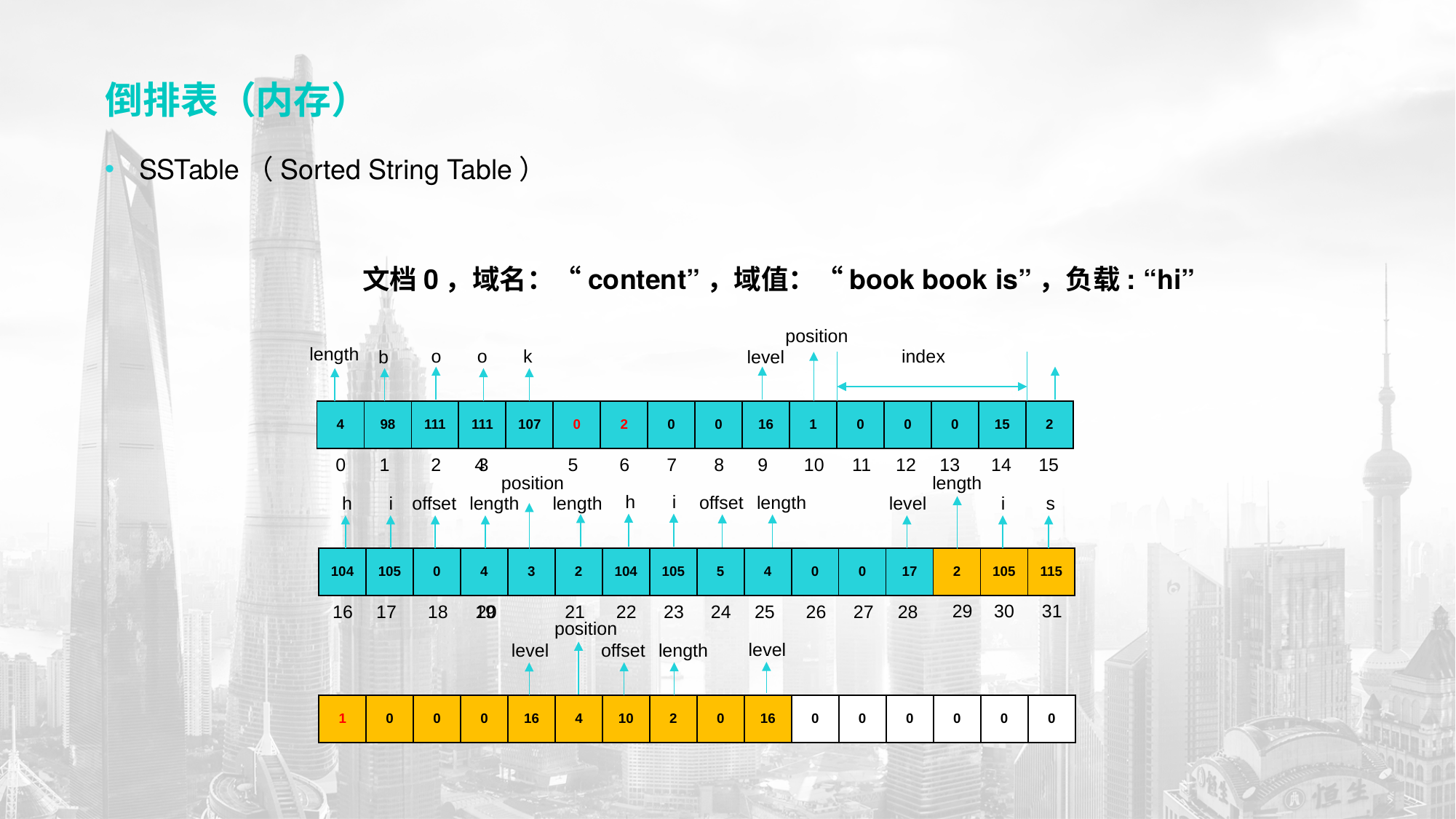

# 倒排表（内存）
SSTable（Sorted String Table）

文档0，域名：“content”，域值：“book book is”，负载: “hi”
position
length
index
o
o
k
b
level
| 4 | 98 | 111 | 111 | 107 | 0 | 2 | 0 | 0 | 16 | 1 | 0 | 0 | 0 | 15 | 2 |
| --- | --- | --- | --- | --- | --- | --- | --- | --- | --- | --- | --- | --- | --- | --- | --- |
15
14
13
11
12
10
9
8
7
3
6
2
5
1
4
0
position
length
h
i
length
offset
length
h
i
offset
length
level
i
s
| 104 | 105 | 0 | 4 | 3 | 2 | 104 | 105 | 5 | 4 | 0 | 0 | 17 | 2 | 105 | 115 |
| --- | --- | --- | --- | --- | --- | --- | --- | --- | --- | --- | --- | --- | --- | --- | --- |
29
30
31
27
28
26
25
24
23
19
22
18
21
17
20
16
position
level
length
offset
level
| 1 | 0 | 0 | 0 | 16 | 4 | 10 | 2 | 0 | 16 | 0 | 0 | 0 | 0 | 0 | 0 |
| --- | --- | --- | --- | --- | --- | --- | --- | --- | --- | --- | --- | --- | --- | --- | --- |